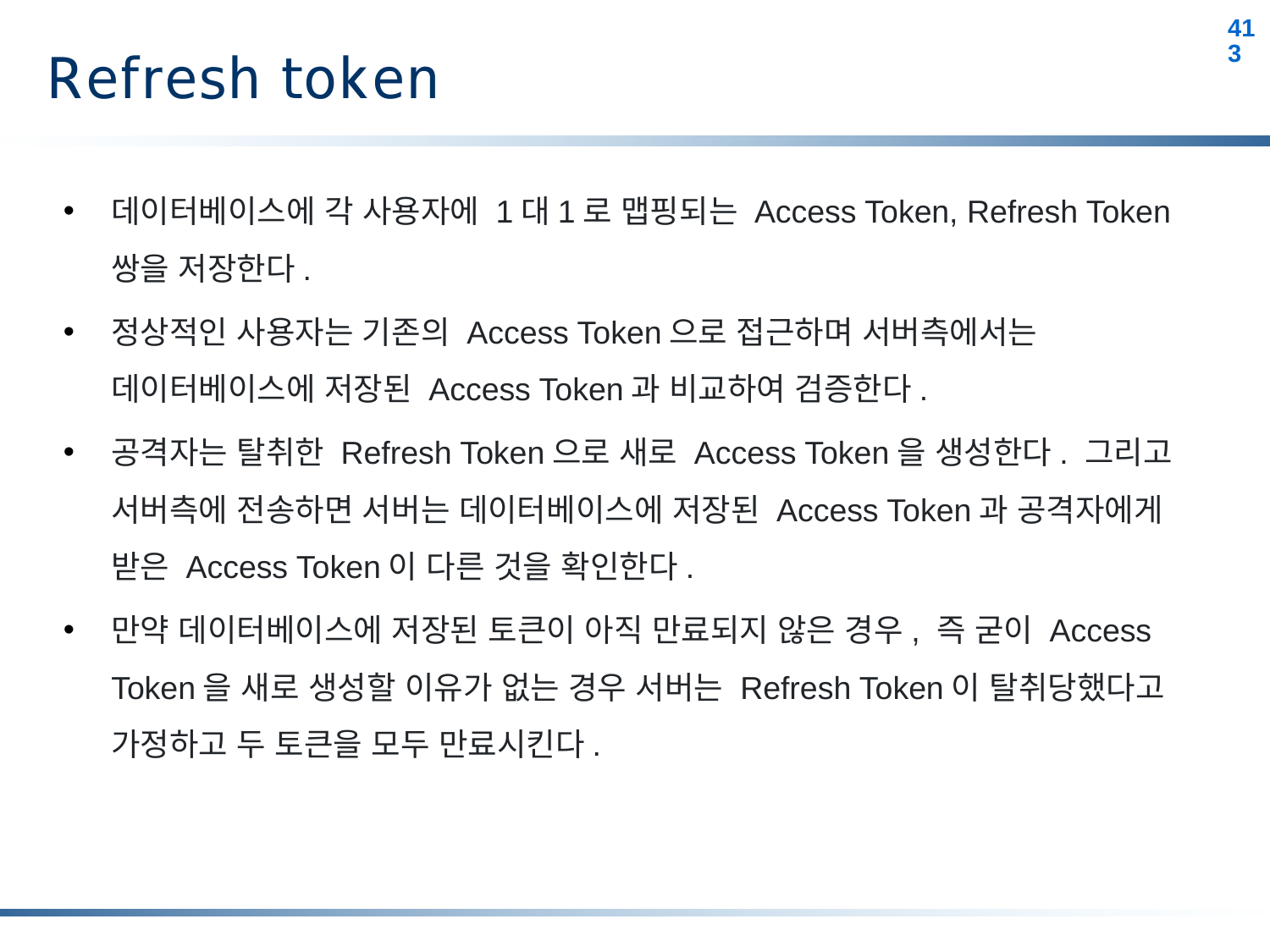

# Refresh token
데이터베이스에 각 사용자에 1대1로 맵핑되는 Access Token, Refresh Token 쌍을 저장한다.
정상적인 사용자는 기존의 Access Token으로 접근하며 서버측에서는 데이터베이스에 저장된 Access Token과 비교하여 검증한다.
공격자는 탈취한 Refresh Token으로 새로 Access Token을 생성한다. 그리고 서버측에 전송하면 서버는 데이터베이스에 저장된 Access Token과 공격자에게 받은 Access Token이 다른 것을 확인한다.
만약 데이터베이스에 저장된 토큰이 아직 만료되지 않은 경우, 즉 굳이 Access Token을 새로 생성할 이유가 없는 경우 서버는 Refresh Token이 탈취당했다고 가정하고 두 토큰을 모두 만료시킨다.